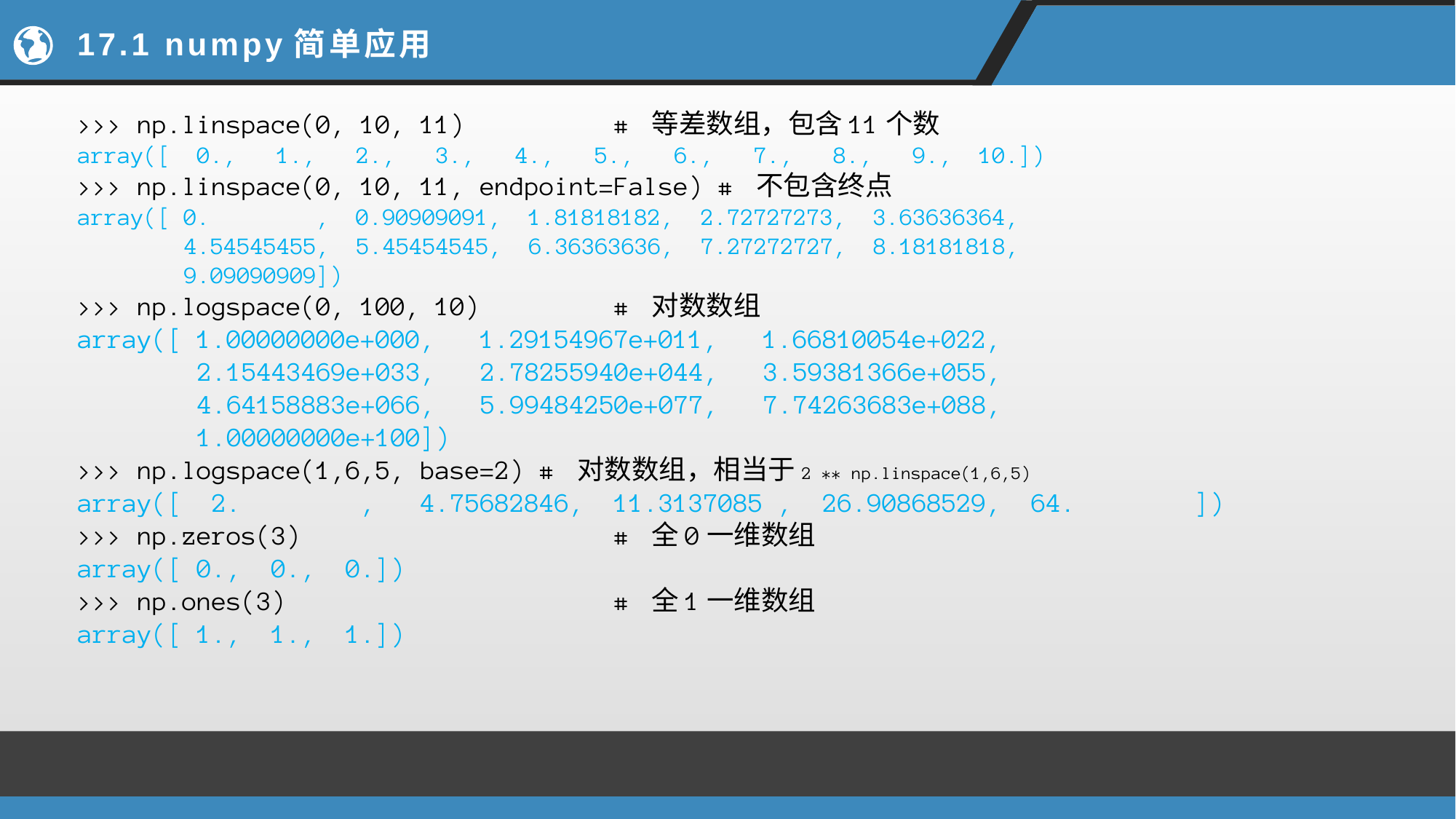

# 17.1 numpy简单应用

>>> np.linspace(0, 10, 11)          # 等差数组，包含11个数
array([  0.,   1.,   2.,   3.,   4.,   5.,   6.,   7.,   8.,   9.,  10.])
>>> np.linspace(0, 10, 11, endpoint=False) # 不包含终点
array([ 0.        ,  0.90909091,  1.81818182,  2.72727273,  3.63636364,
        4.54545455,  5.45454545,  6.36363636,  7.27272727,  8.18181818,
        9.09090909])
>>> np.logspace(0, 100, 10)         # 对数数组
array([ 1.00000000e+000,   1.29154967e+011,   1.66810054e+022,
        2.15443469e+033,   2.78255940e+044,   3.59381366e+055,
        4.64158883e+066,   5.99484250e+077,   7.74263683e+088,
        1.00000000e+100])
>>> np.logspace(1,6,5, base=2) # 对数数组，相当于2 ** np.linspace(1,6,5)
array([  2.        ,   4.75682846,  11.3137085 ,  26.90868529,  64.        ])
>>> np.zeros(3)                     # 全0一维数组
array([ 0.,  0.,  0.])
>>> np.ones(3)                      # 全1一维数组
array([ 1.,  1.,  1.])